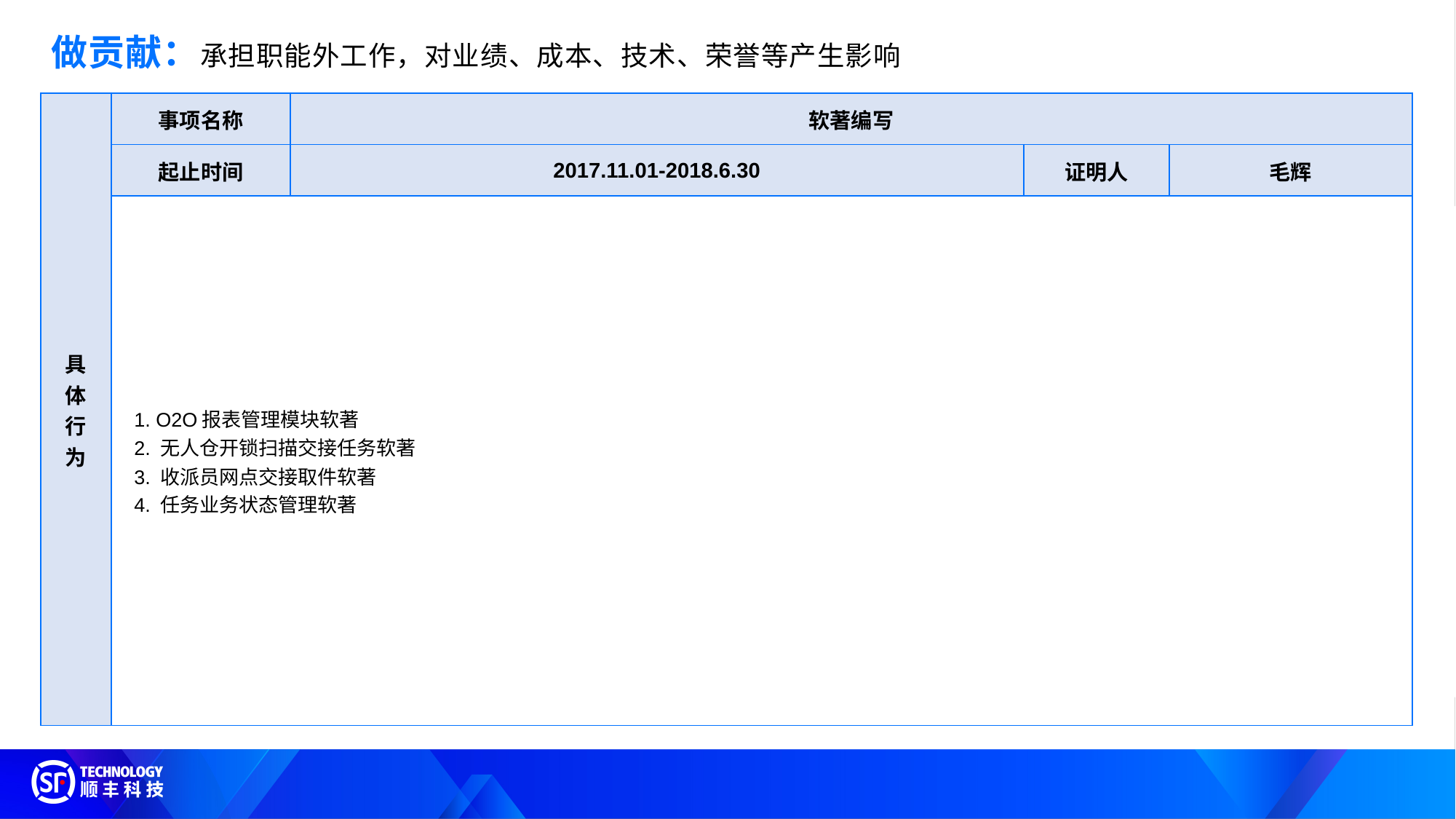

做贡献：承担职能外工作，对业绩、成本、技术、荣誉等产生影响
| 具 体 行 为 | 事项名称 | 软著编写 |  |  |
| --- | --- | --- | --- | --- |
|  | 起止时间 | 2017.11.01-2018.6.30 | 证明人 | 毛辉 |
|  | 1. O2O报表管理模块软著 2. 无人仓开锁扫描交接任务软著 3. 收派员网点交接取件软著 4. 任务业务状态管理软著 |  |  |  |